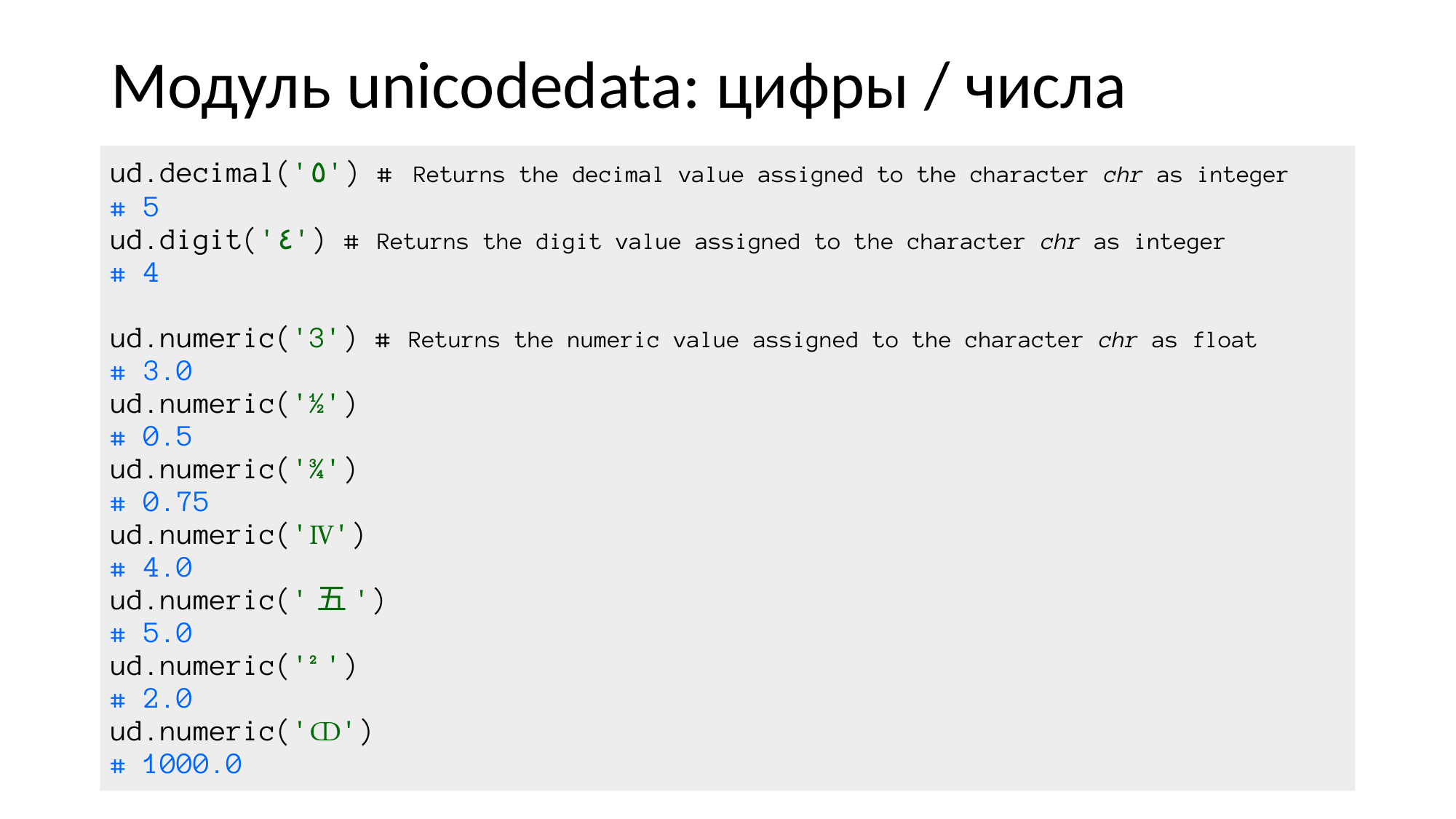

# Модуль unicodedata: цифры / числа
ud.decimal('٥') # Returns the decimal value assigned to the character chr as integer
# 5
ud.digit('٤') # Returns the digit value assigned to the character chr as integer
# 4
ud.numeric('3') # Returns the numeric value assigned to the character chr as float
# 3.0
ud.numeric('½')
# 0.5
ud.numeric('¾')
# 0.75
ud.numeric('Ⅳ')
# 4.0
ud.numeric('五')
# 5.0
ud.numeric('²')
# 2.0
ud.numeric('ↀ')
# 1000.0